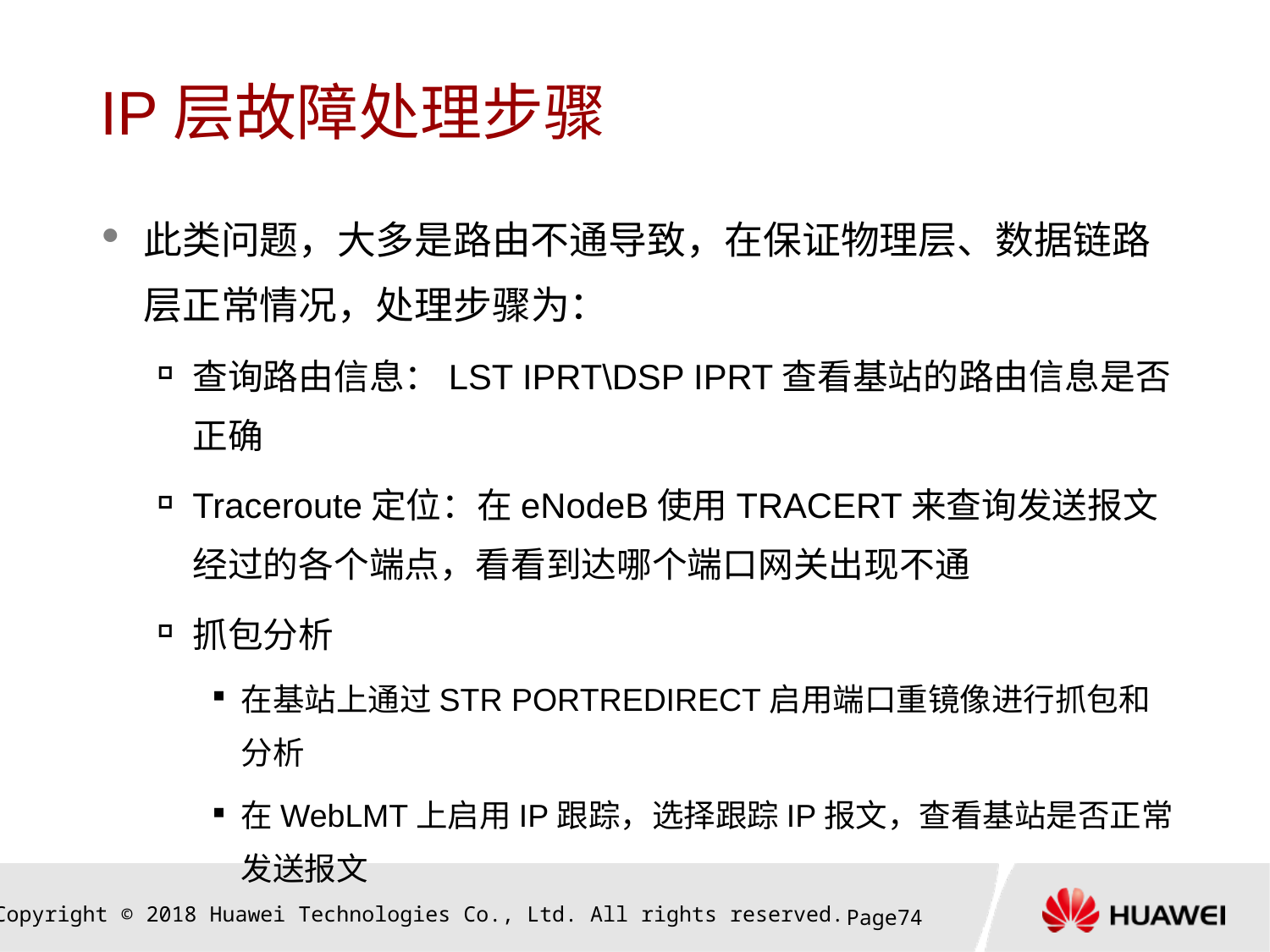

# IP层故障处理步骤
此类问题，大多是路由不通导致，在保证物理层、数据链路层正常情况，处理步骤为：
查询路由信息：LST IPRT\DSP IPRT查看基站的路由信息是否正确
Traceroute定位：在eNodeB使用TRACERT来查询发送报文经过的各个端点，看看到达哪个端口网关出现不通
抓包分析
在基站上通过STR PORTREDIRECT启用端口重镜像进行抓包和分析
在WebLMT上启用IP跟踪，选择跟踪IP报文，查看基站是否正常发送报文
Page74